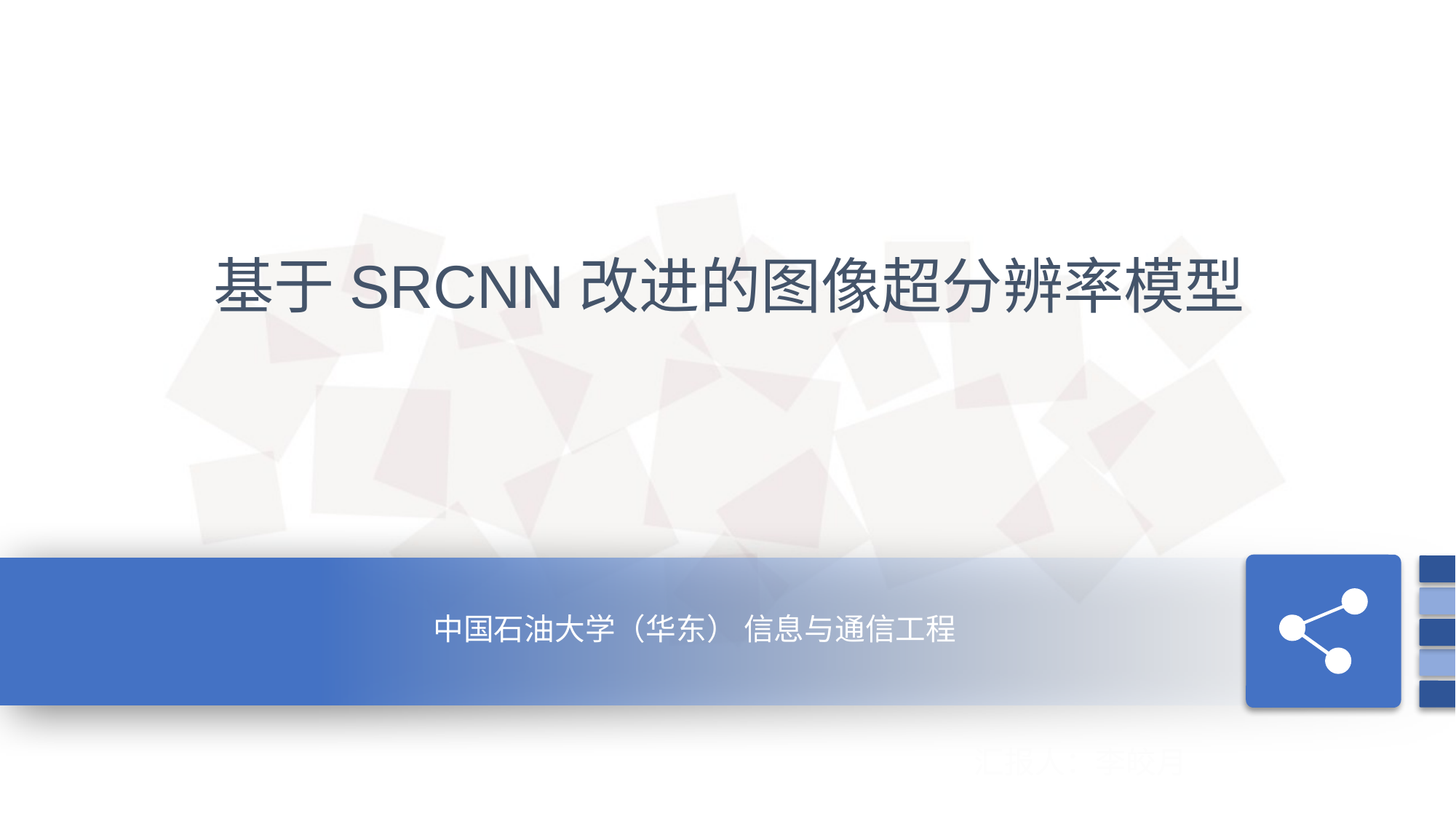

基于SRCNN改进的图像超分辨率模型

中国石油大学（华东） 信息与通信工程

汇报人：李皎月